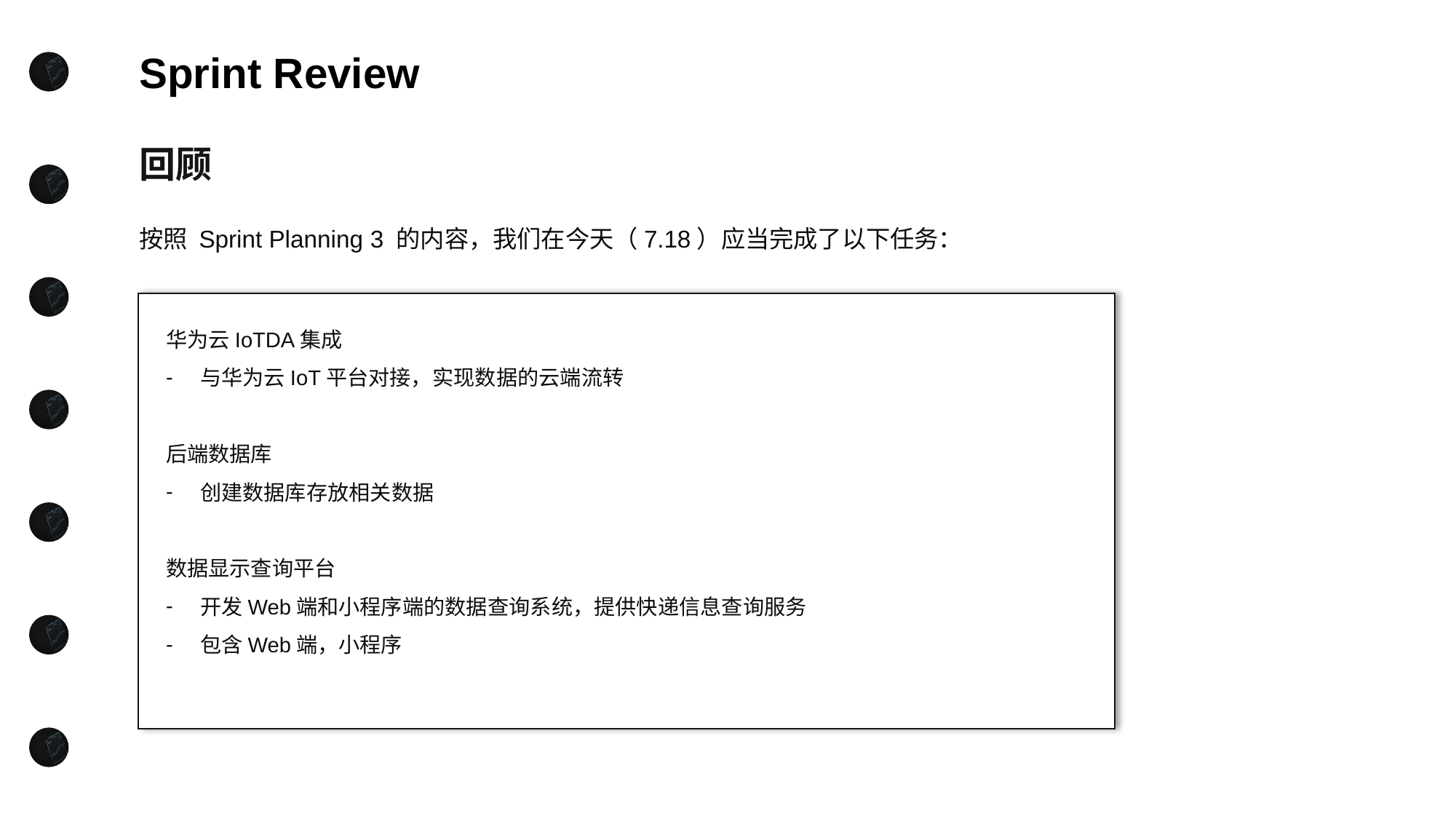

Sprint Review

回顾

按照 Sprint Planning 3 的内容，我们在今天（7.18）应当完成了以下任务：

华为云IoTDA集成
与华为云IoT平台对接，实现数据的云端流转

后端数据库
创建数据库存放相关数据

数据显示查询平台
开发Web端和小程序端的数据查询系统，提供快递信息查询服务
包含Web端，小程序